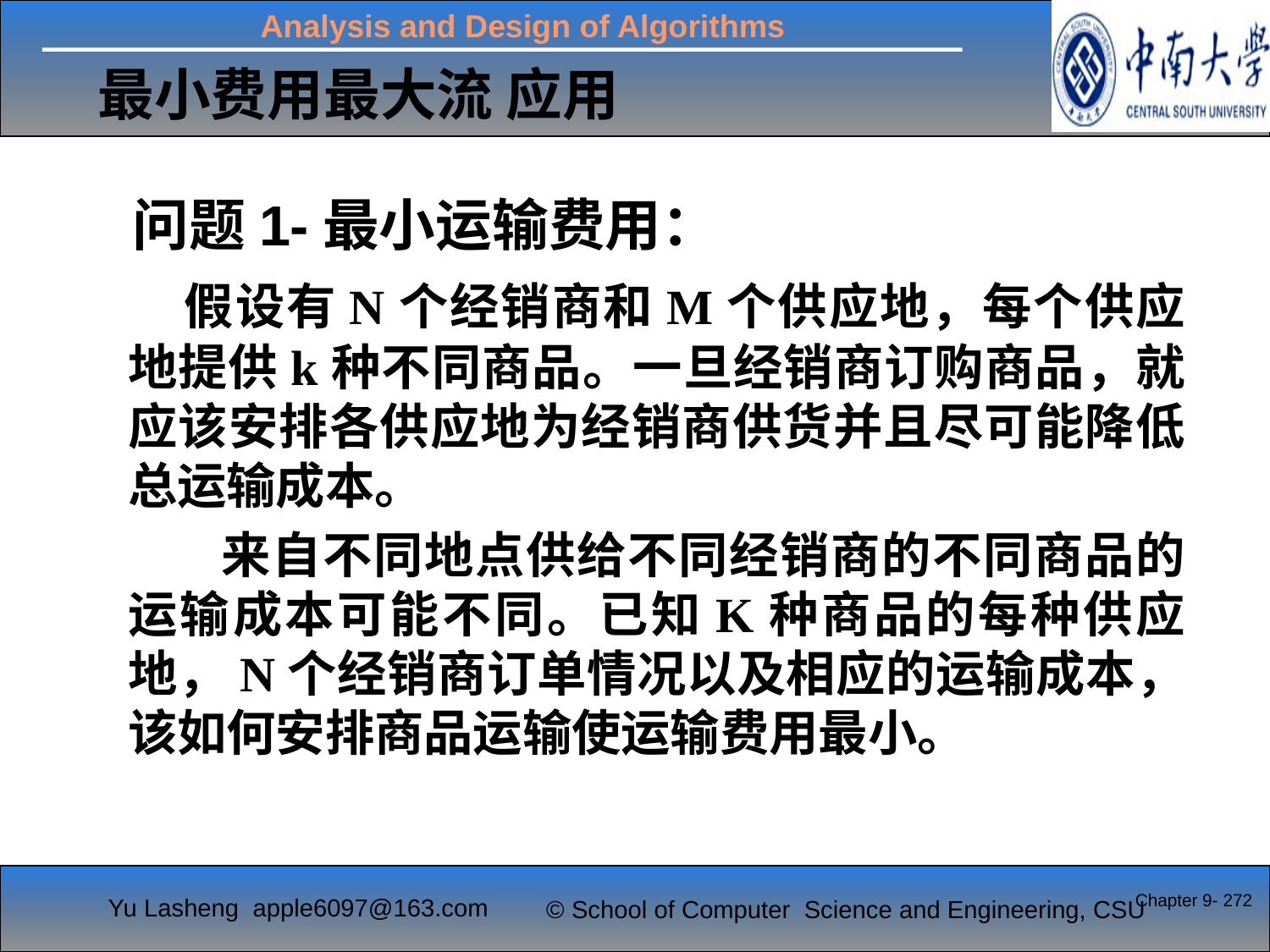

# 最小费用最大流 应用
   问题1-最小运输费用：
      假设有N个经销商和M个供应地，每个供应地提供k种不同商品。一旦经销商订购商品，就应该安排各供应地为经销商供货并且尽可能降低总运输成本。
          来自不同地点供给不同经销商的不同商品的运输成本可能不同。已知K种商品的每种供应地，N个经销商订单情况以及相应的运输成本，该如何安排商品运输使运输费用最小。
Chapter 9- 272